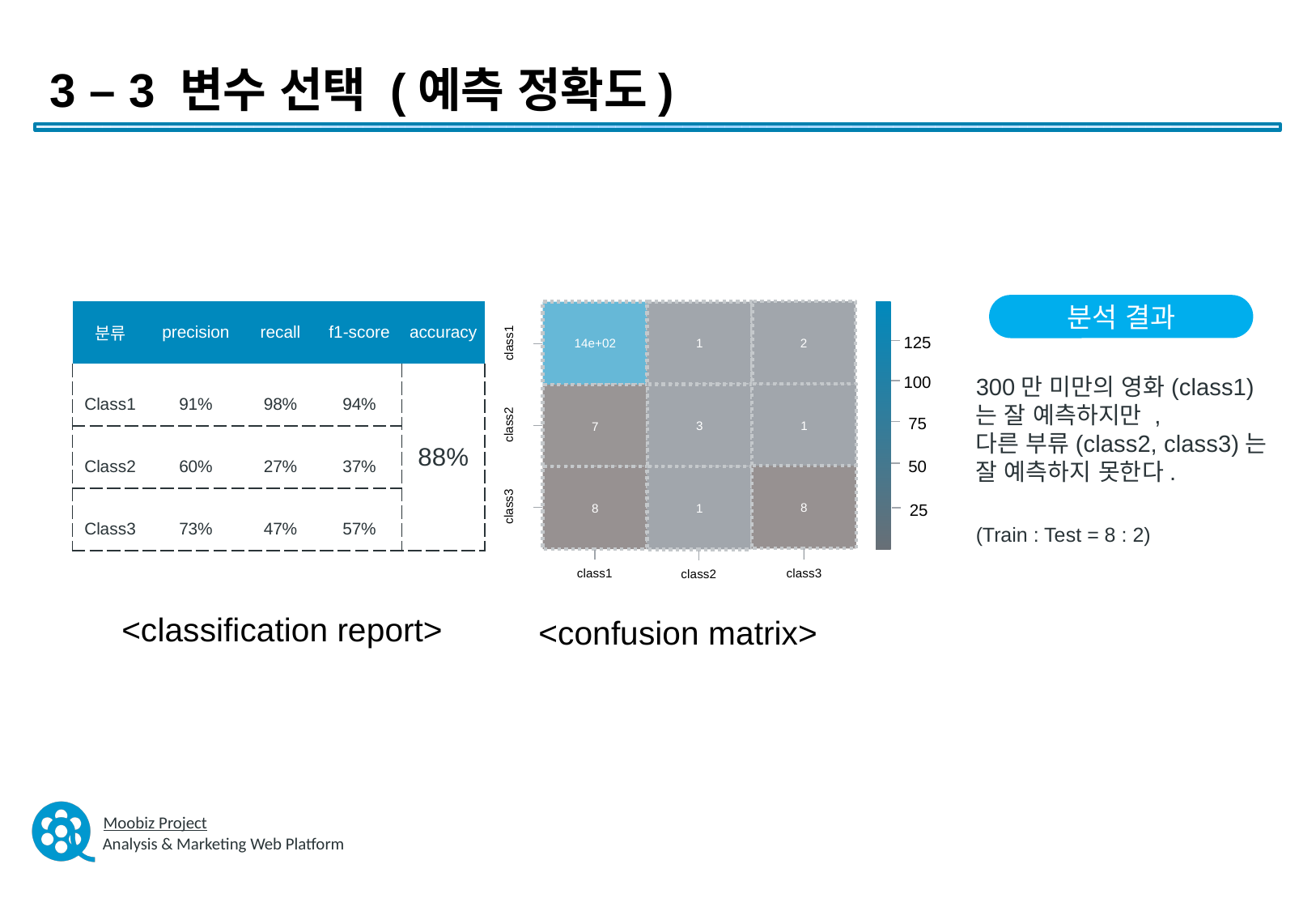

3 – 3 변수 선택 (예측 정확도)

분석 결과
| 분류 | precision | recall | f1-score | accuracy |
| --- | --- | --- | --- | --- |
| Class1 | 91% | 98% | 94% | 88% |
| Class2 | 60% | 27% | 37% |  |
| Class3 | 73% | 47% | 57% |  |
2
14e+02
1
1
3
7
8
8
1

class1
125
100
class2
75
50
class3
25
class1
class3
class2
<confusion matrix>
300만 미만의 영화(class1)는 잘 예측하지만 ,
다른 부류(class2, class3)는 잘 예측하지 못한다.

(Train : Test = 8 : 2)
<classification report>